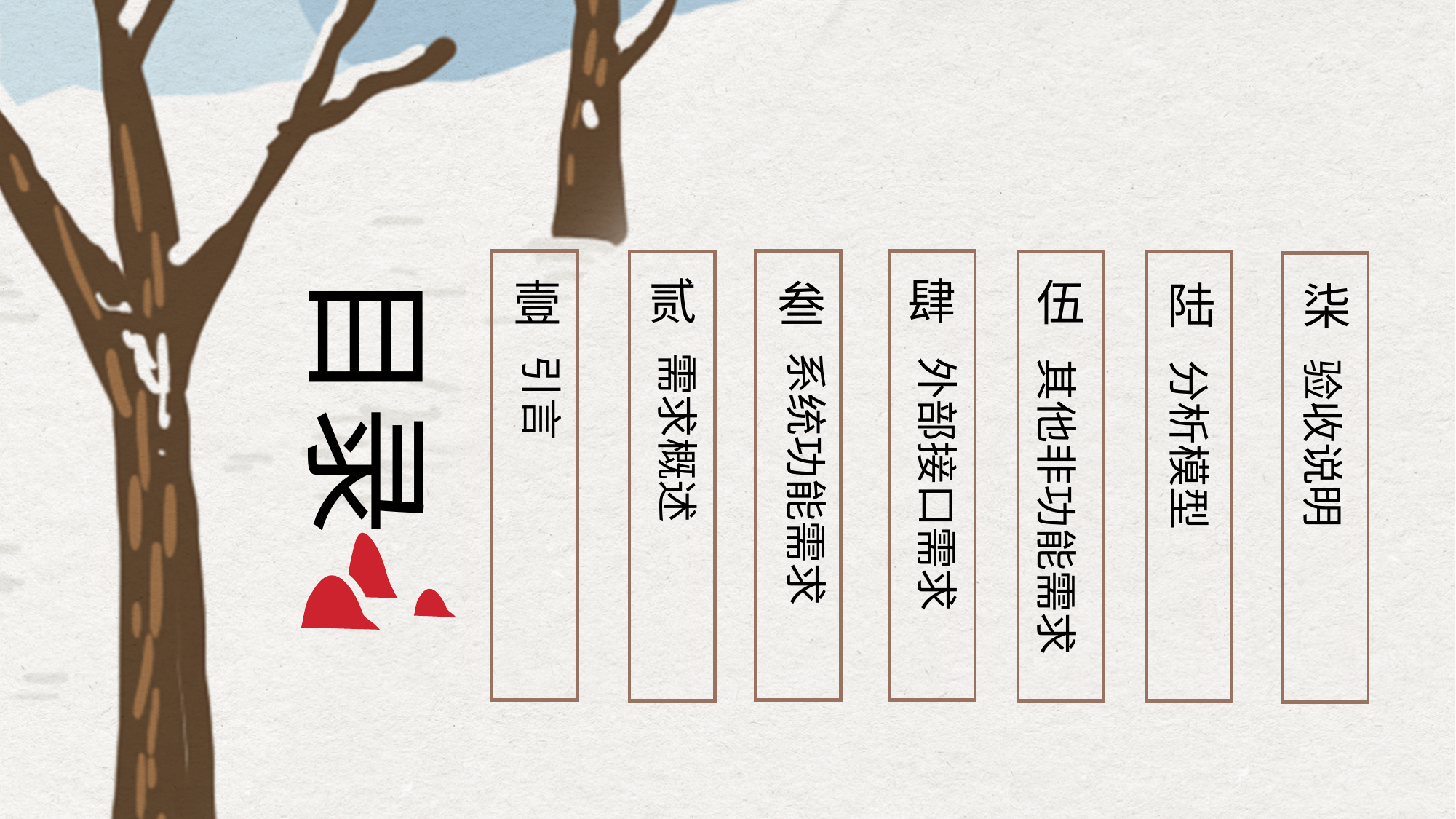

伍
陆
目录
柒
贰
肆
壹
叁
    外部接口需求
     系统功能需求
     需求概述
     引言
其他非功能需求
验收说明
分析模型